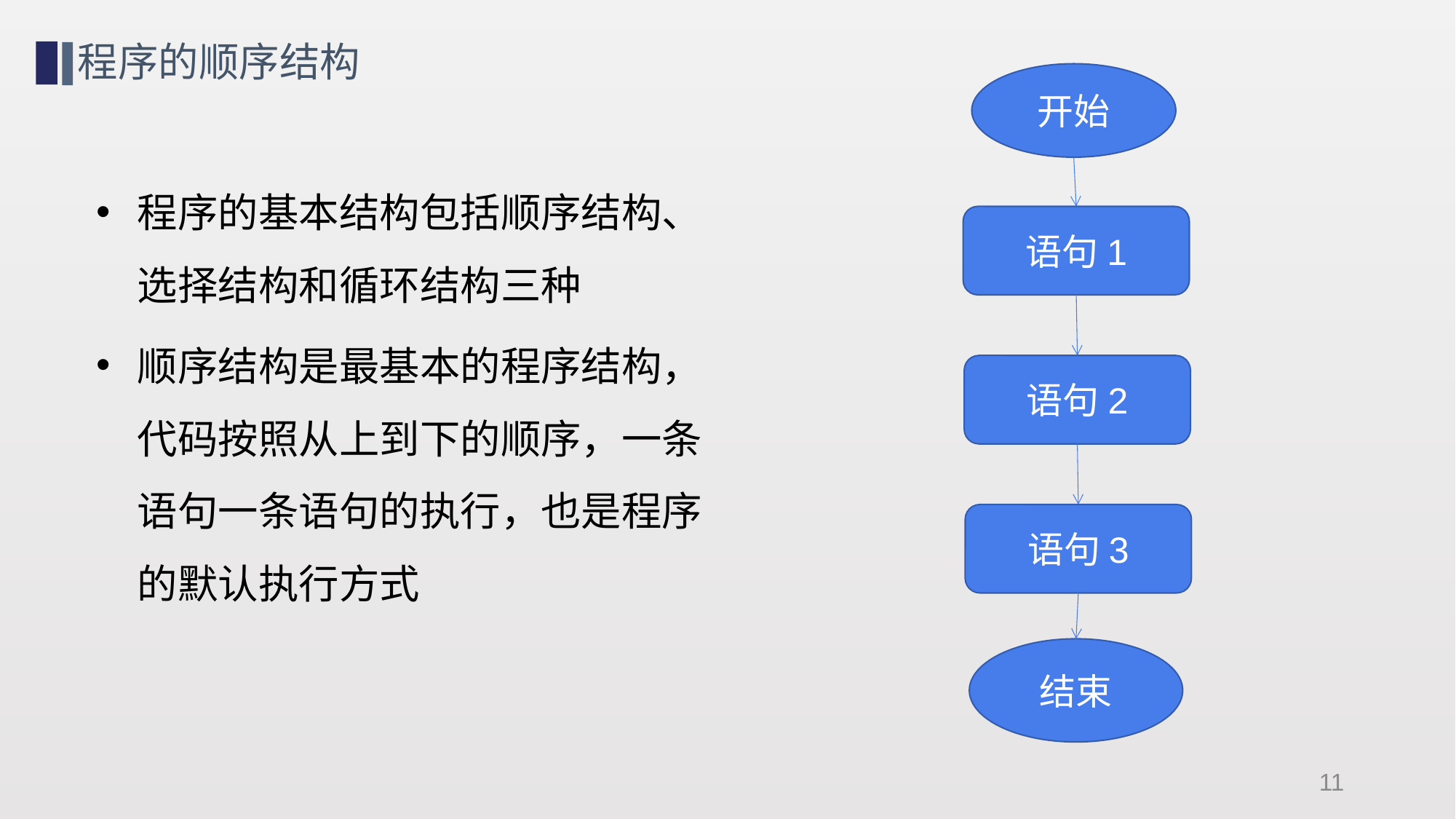

程序的顺序结构

开始
程序的基本结构包括顺序结构、选择结构和循环结构三种
顺序结构是最基本的程序结构，代码按照从上到下的顺序，一条语句一条语句的执行，也是程序的默认执行方式
语句1
语句2
语句3
结束
11